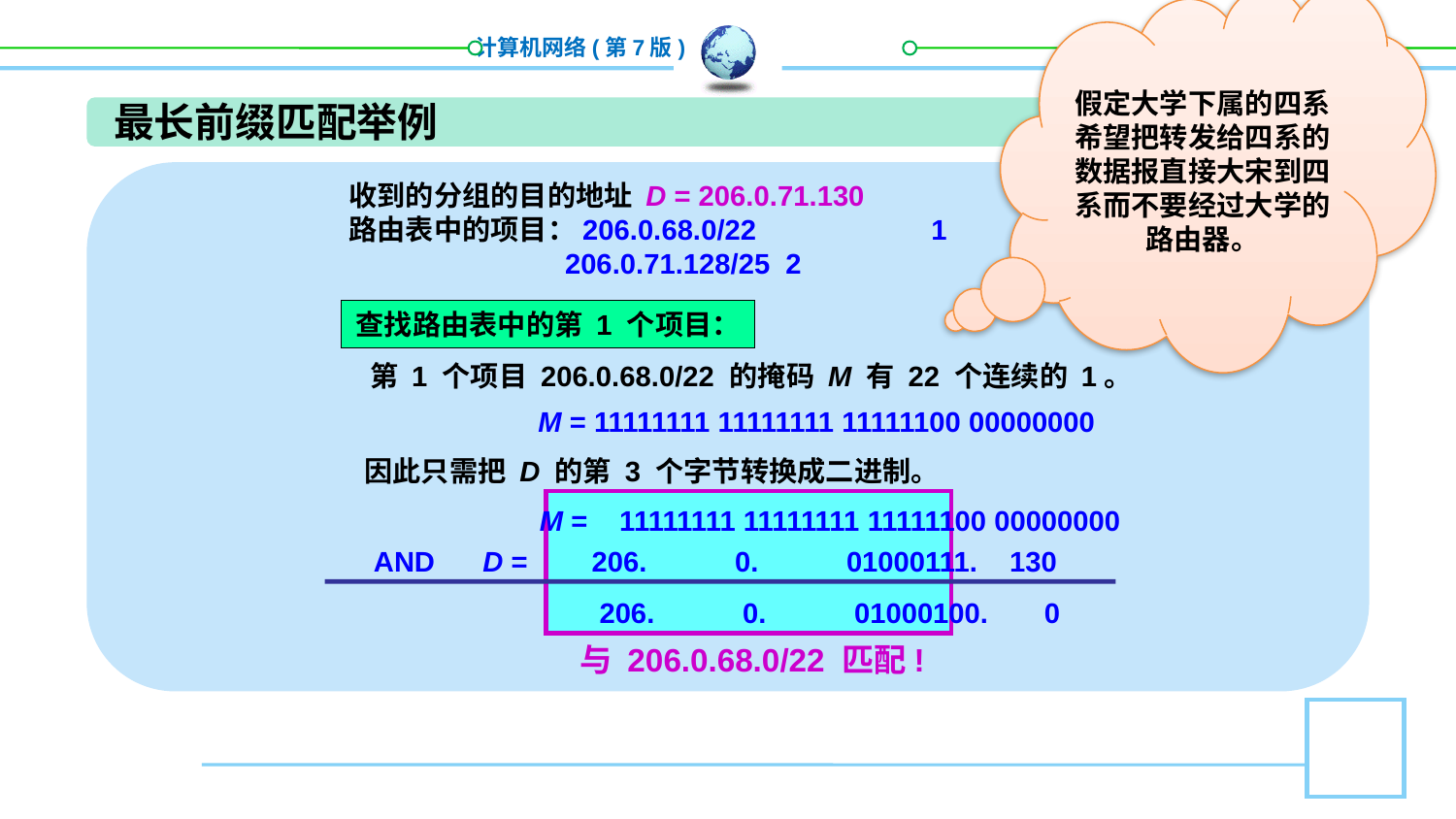

假定大学下属的四系希望把转发给四系的数据报直接大宋到四系而不要经过大学的路由器。
最长前缀匹配举例

收到的分组的目的地址 D = 206.0.71.130
路由表中的项目：206.0.68.0/22		1
                           206.0.71.128/25	2
查找路由表中的第 1 个项目：
第 1 个项目 206.0.68.0/22 的掩码 M 有 22 个连续的 1。
M = 11111111 11111111 11111100 00000000
因此只需把 D 的第 3 个字节转换成二进制。

M =    11111111 11111111 11111100 00000000
AND      D =        206.           0.           01000111.    130

206.           0.           01000100.       0
与 206.0.68.0/22 匹配!